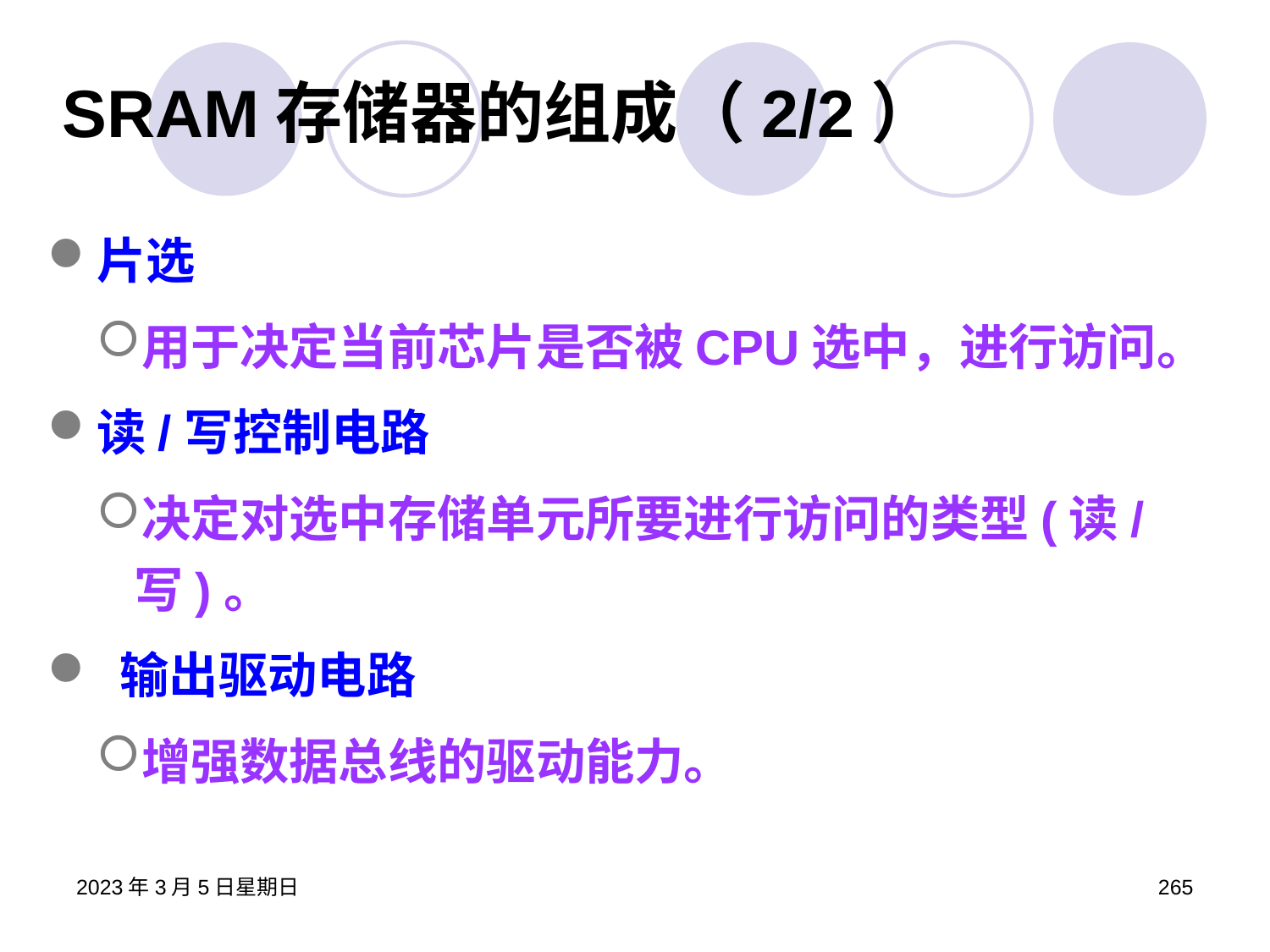

# SRAM存储器的组成（2/2）
片选
用于决定当前芯片是否被CPU选中，进行访问。
读/写控制电路
决定对选中存储单元所要进行访问的类型(读/写)。
 输出驱动电路
增强数据总线的驱动能力。
2023年3月5日星期日
265